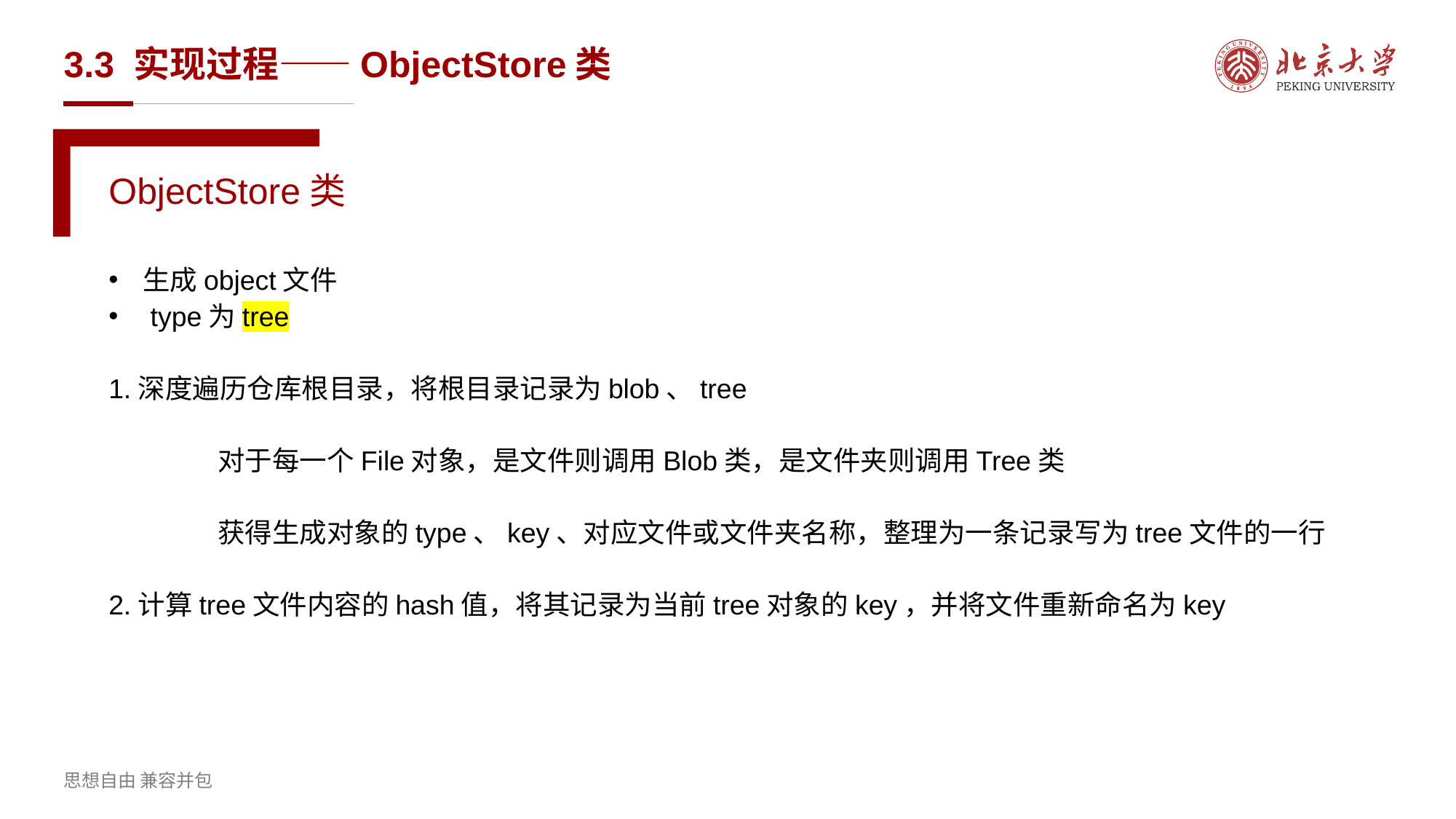

# 3.3 实现过程——ObjectStore类

ObjectStore类

生成object文件
 type为tree

1.深度遍历仓库根目录，将根目录记录为blob、tree

  	对于每一个File对象，是文件则调用Blob类，是文件夹则调用Tree类

  	获得生成对象的type、key、对应文件或文件夹名称，整理为一条记录写为tree文件的一行

2.计算tree文件内容的hash值，将其记录为当前tree对象的key，并将文件重新命名为key